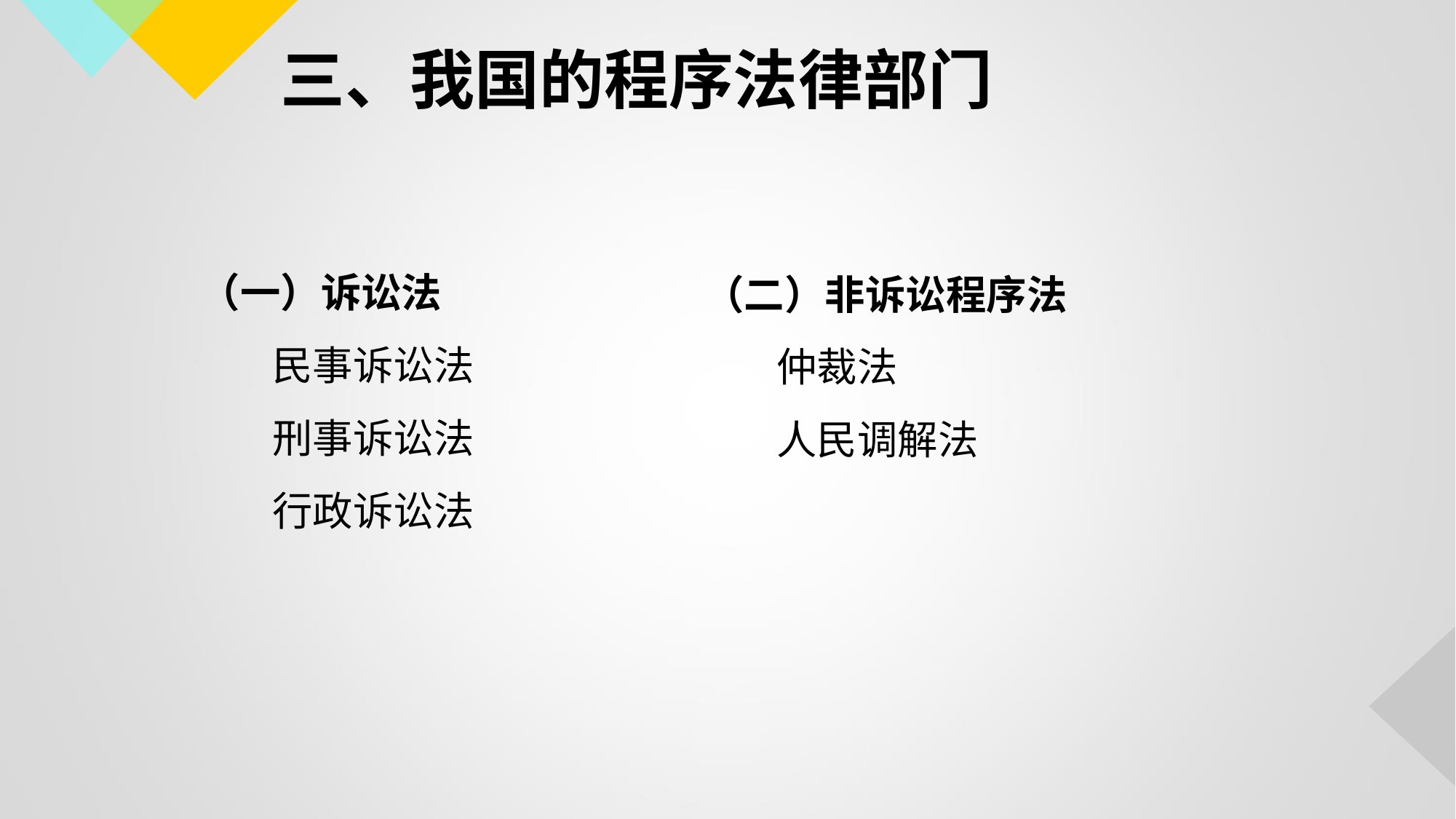

# 三、我国的程序法律部门
（一）诉讼法
民事诉讼法
刑事诉讼法
行政诉讼法
（二）非诉讼程序法
仲裁法
人民调解法